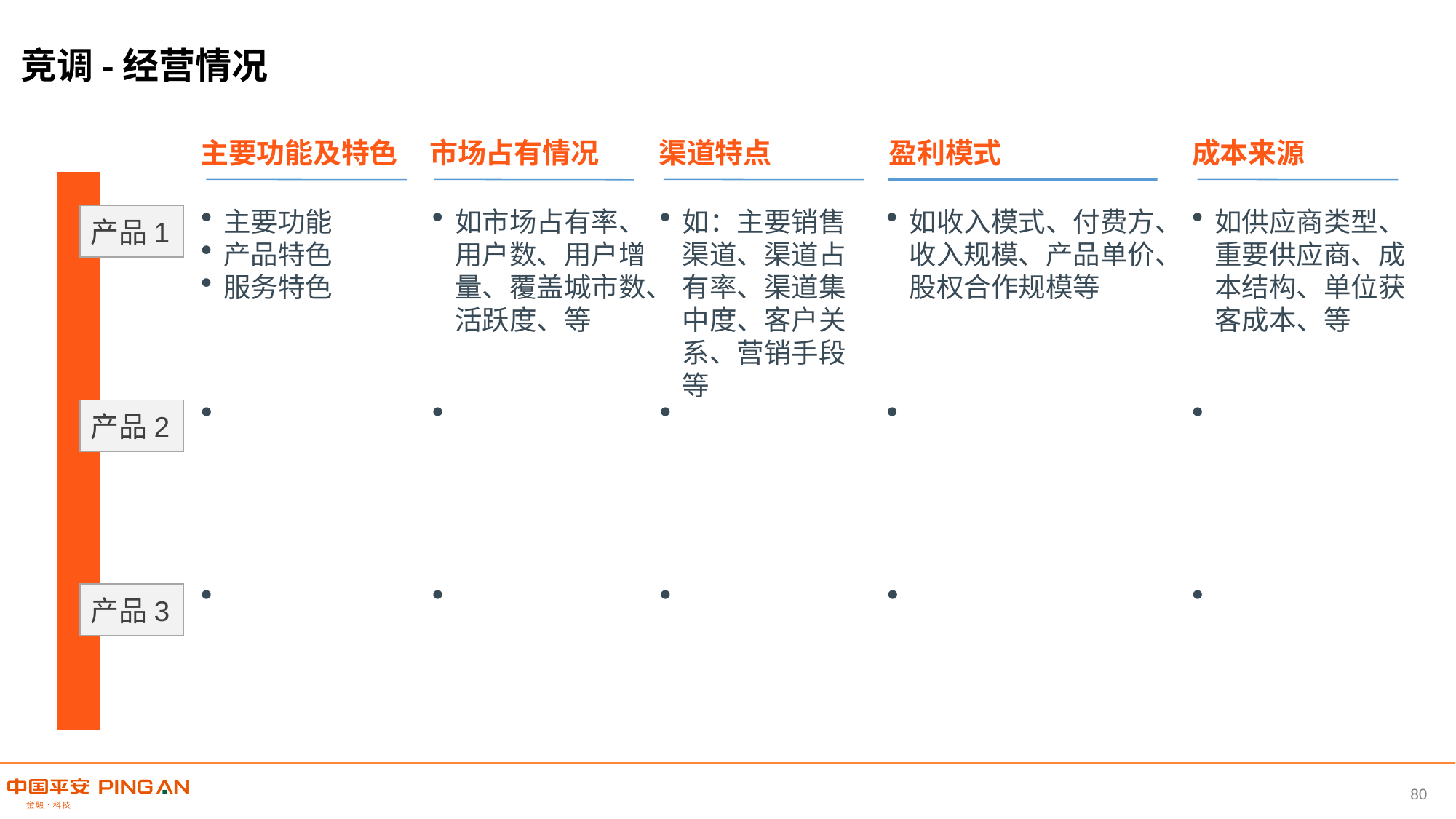

竞调-经营情况
主要功能及特色
市场占有情况
渠道特点
盈利模式
成本来源

如市场占有率、用户数、用户增量、覆盖城市数、活跃度、等
如：主要销售渠道、渠道占有率、渠道集中度、客户关系、营销手段等
如收入模式、付费方、收入规模、产品单价、股权合作规模等
如供应商类型、重要供应商、成本结构、单位获客成本、等
主要功能
产品特色
服务特色
产品1

产品2

产品3